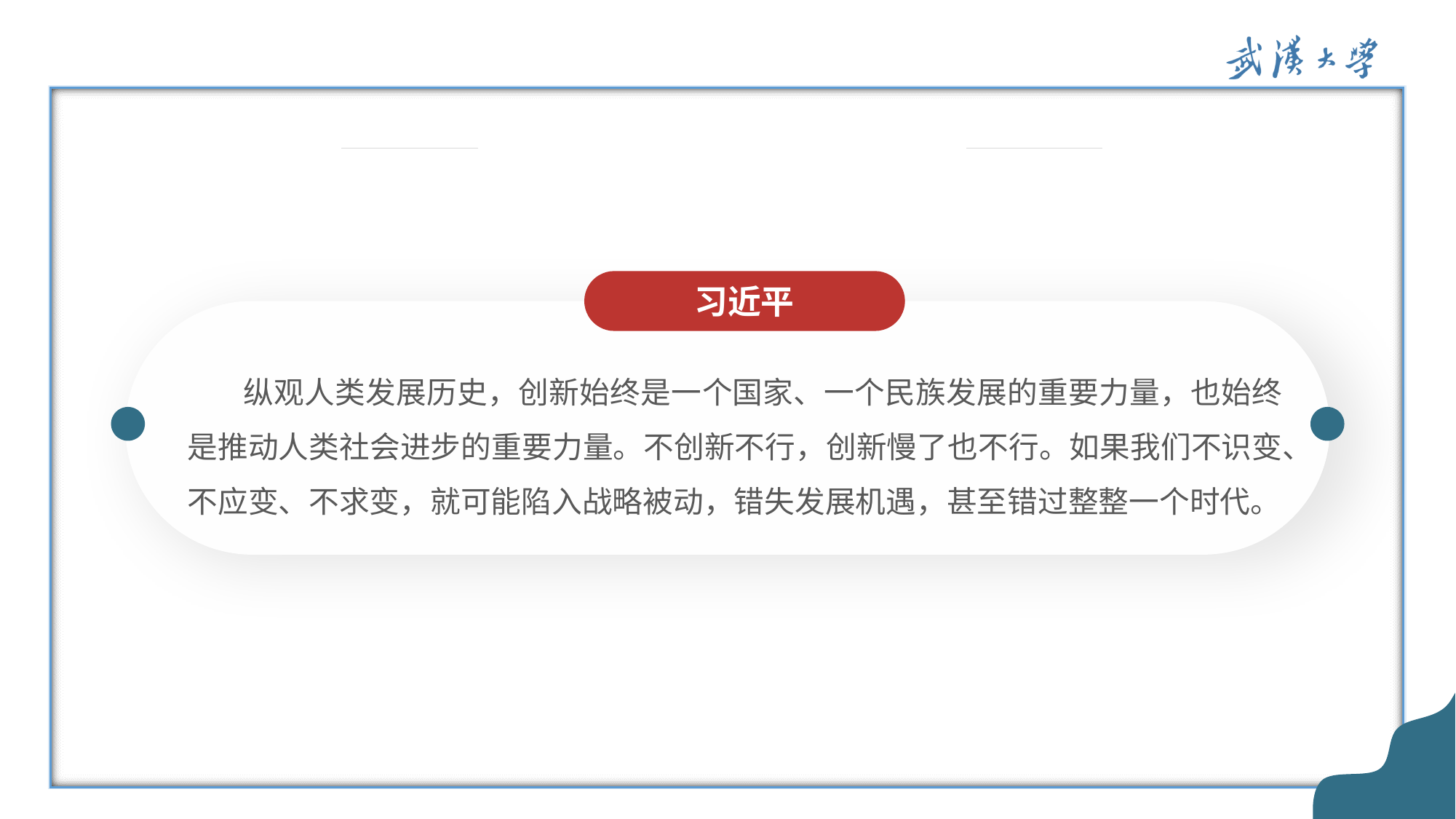

习近平

       纵观人类发展历史，创新始终是一个国家、一个民族发展的重要力量，也始终是推动人类社会进步的重要力量。不创新不行，创新慢了也不行。如果我们不识变、不应变、不求变，就可能陷入战略被动，错失发展机遇，甚至错过整整一个时代。